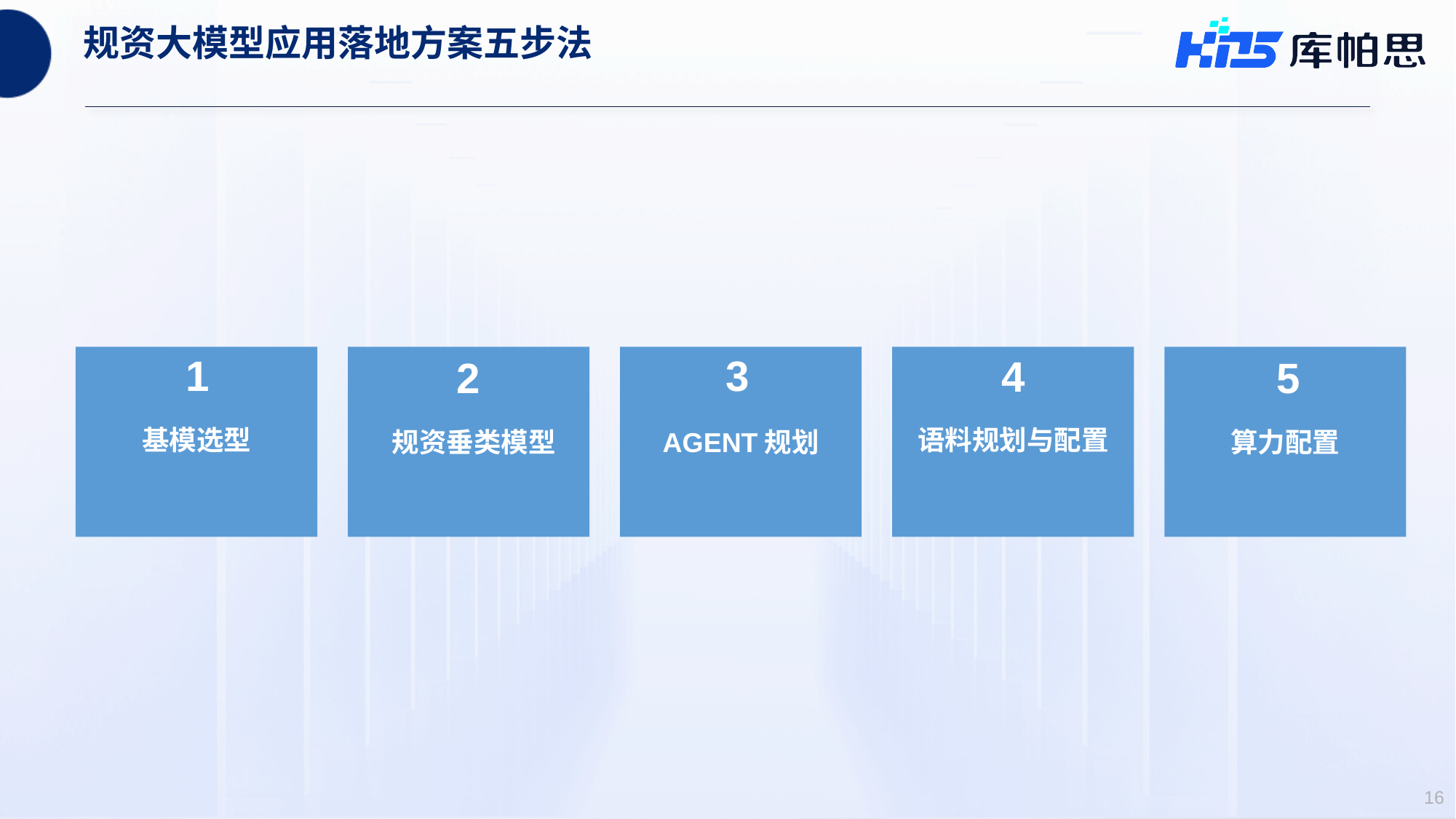

# 规资大模型应用落地方案五步法
1
3
4
2
5
语料规划与配置
算力配置
AGENT规划
规资垂类模型
基模选型
16